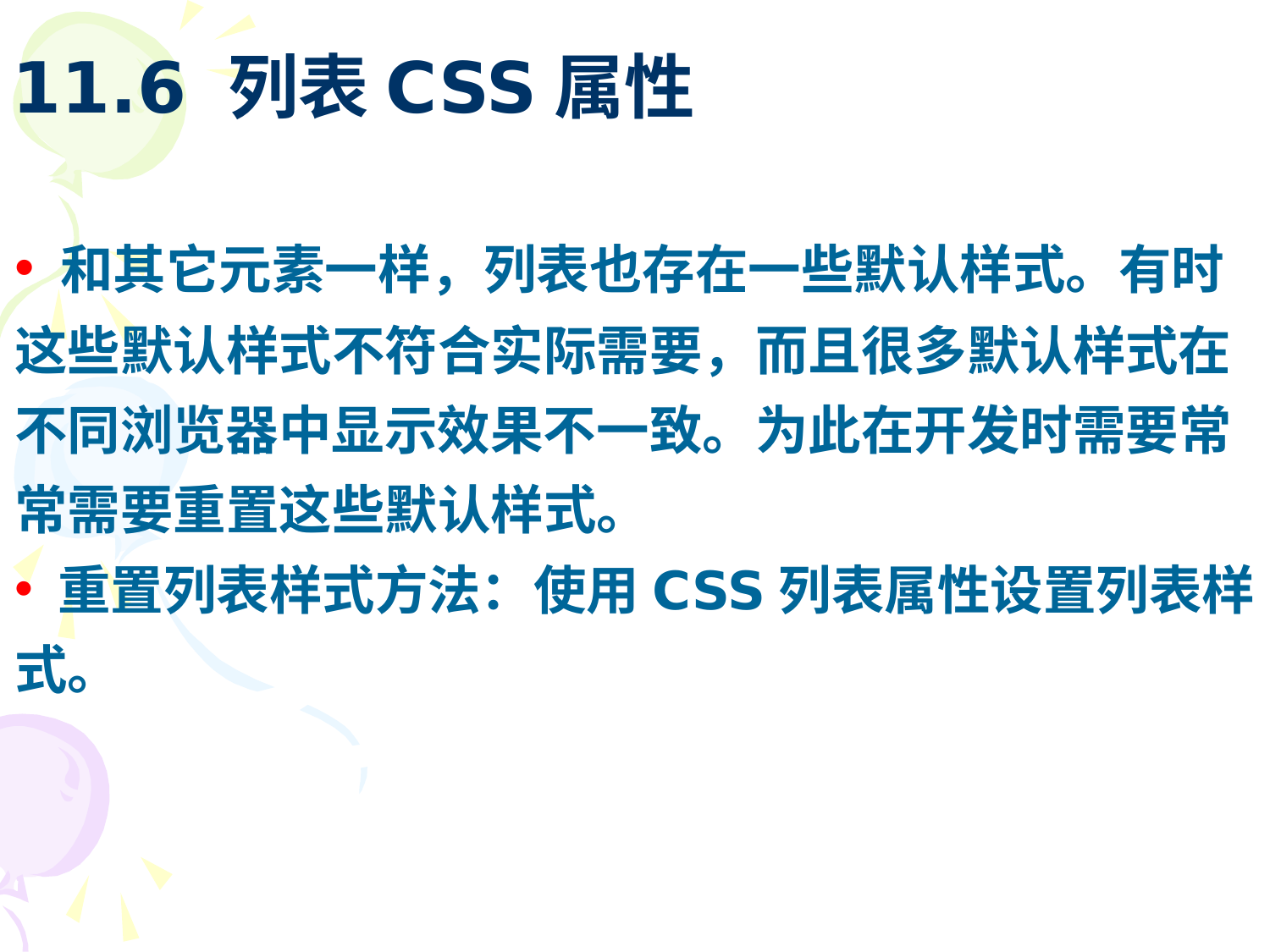

# 11.6 列表CSS属性
 和其它元素一样，列表也存在一些默认样式。有时这些默认样式不符合实际需要，而且很多默认样式在不同浏览器中显示效果不一致。为此在开发时需要常常需要重置这些默认样式。
 重置列表样式方法：使用CSS列表属性设置列表样式。